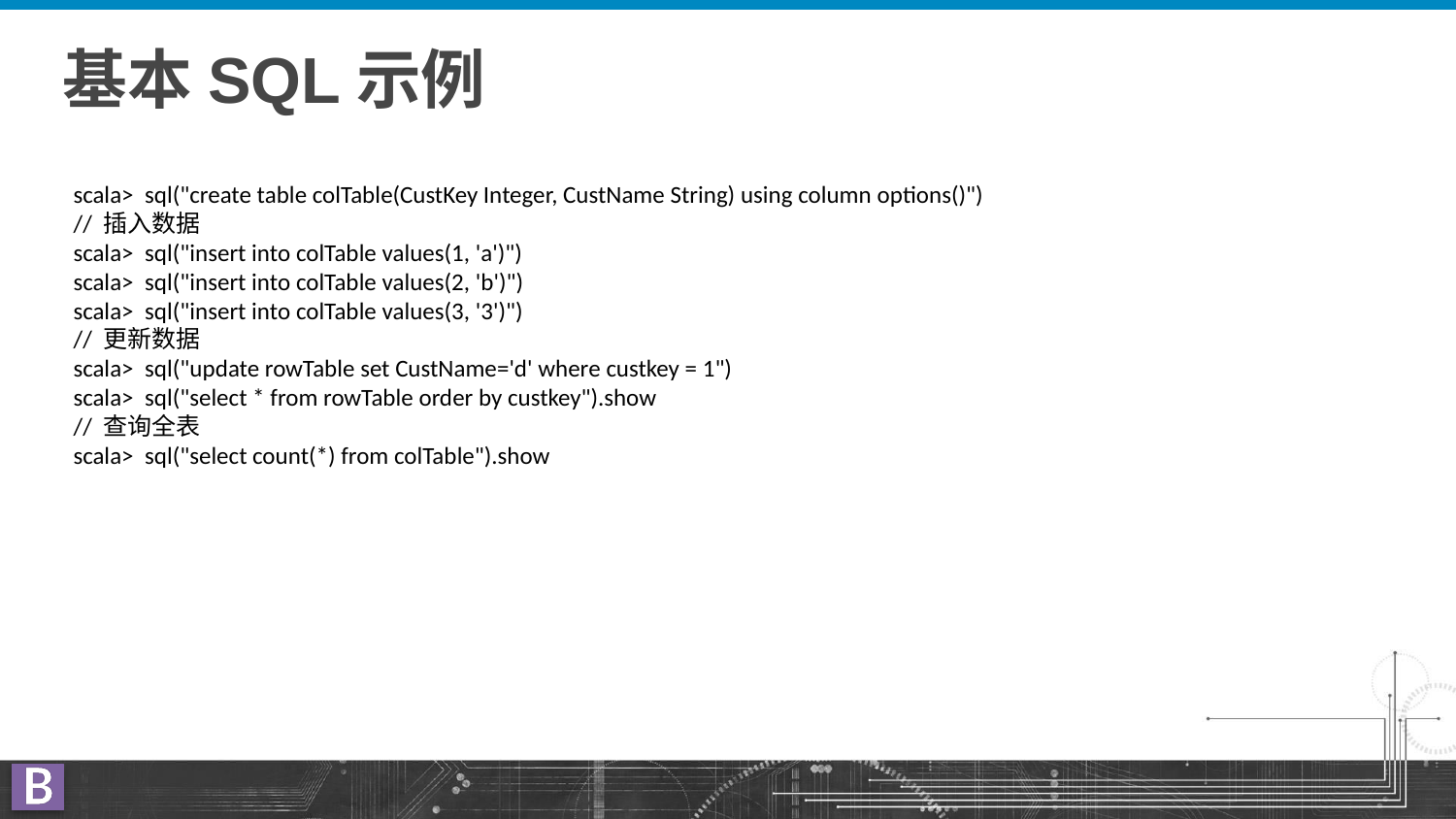

# 基本SQL示例
scala>  sql("create table colTable(CustKey Integer, CustName String) using column options()")
// 插入数据
scala>  sql("insert into colTable values(1, 'a')")
scala>  sql("insert into colTable values(2, 'b')")
scala>  sql("insert into colTable values(3, '3')")
// 更新数据
scala>  sql("update rowTable set CustName='d' where custkey = 1")
scala>  sql("select * from rowTable order by custkey").show
// 查询全表
scala>  sql("select count(*) from colTable").show